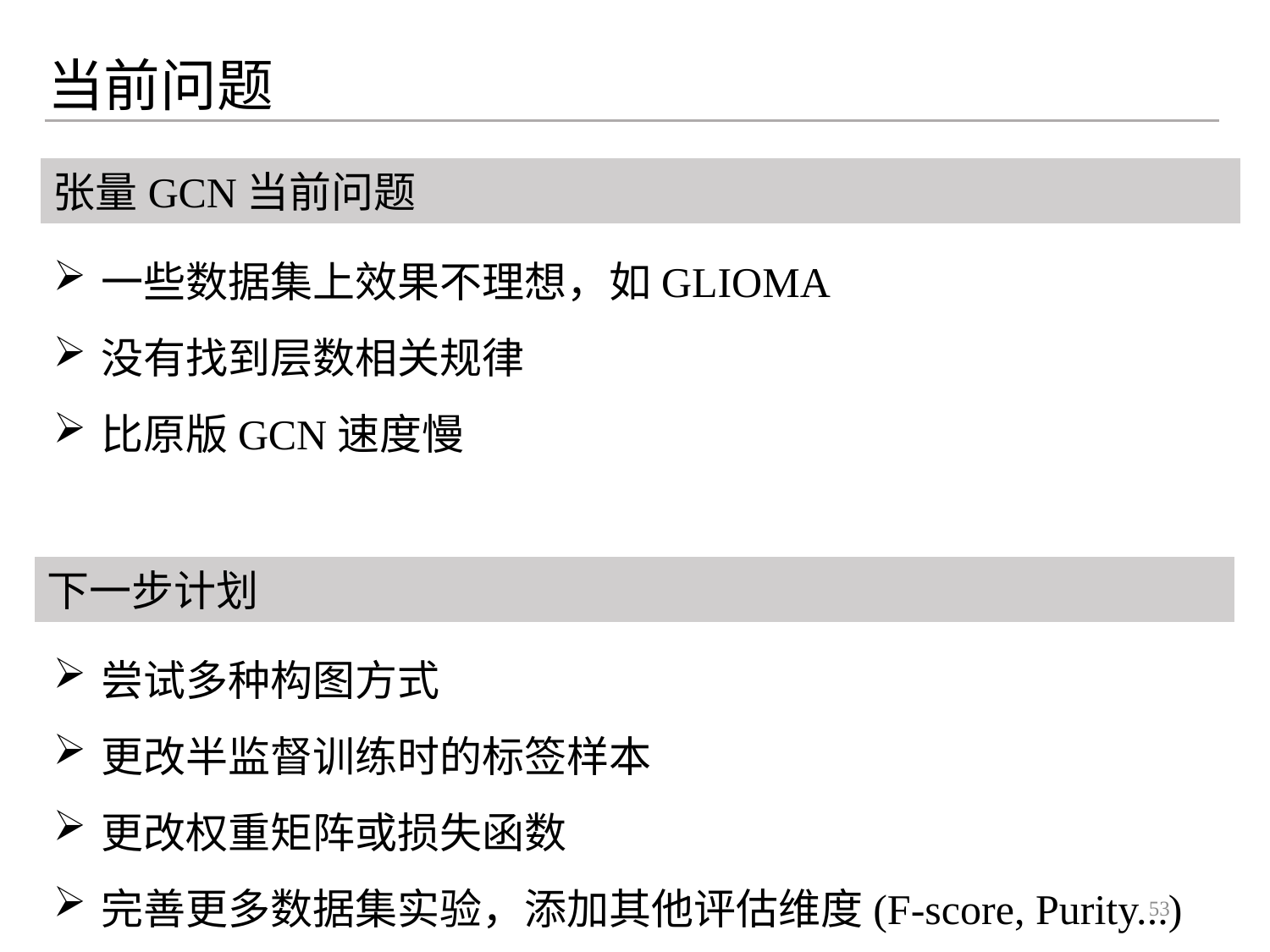

当前问题

张量GCN当前问题

一些数据集上效果不理想，如GLIOMA
没有找到层数相关规律
比原版GCN速度慢
下一步计划
尝试多种构图方式
更改半监督训练时的标签样本
更改权重矩阵或损失函数
完善更多数据集实验，添加其他评估维度(F-score, Purity...)
53